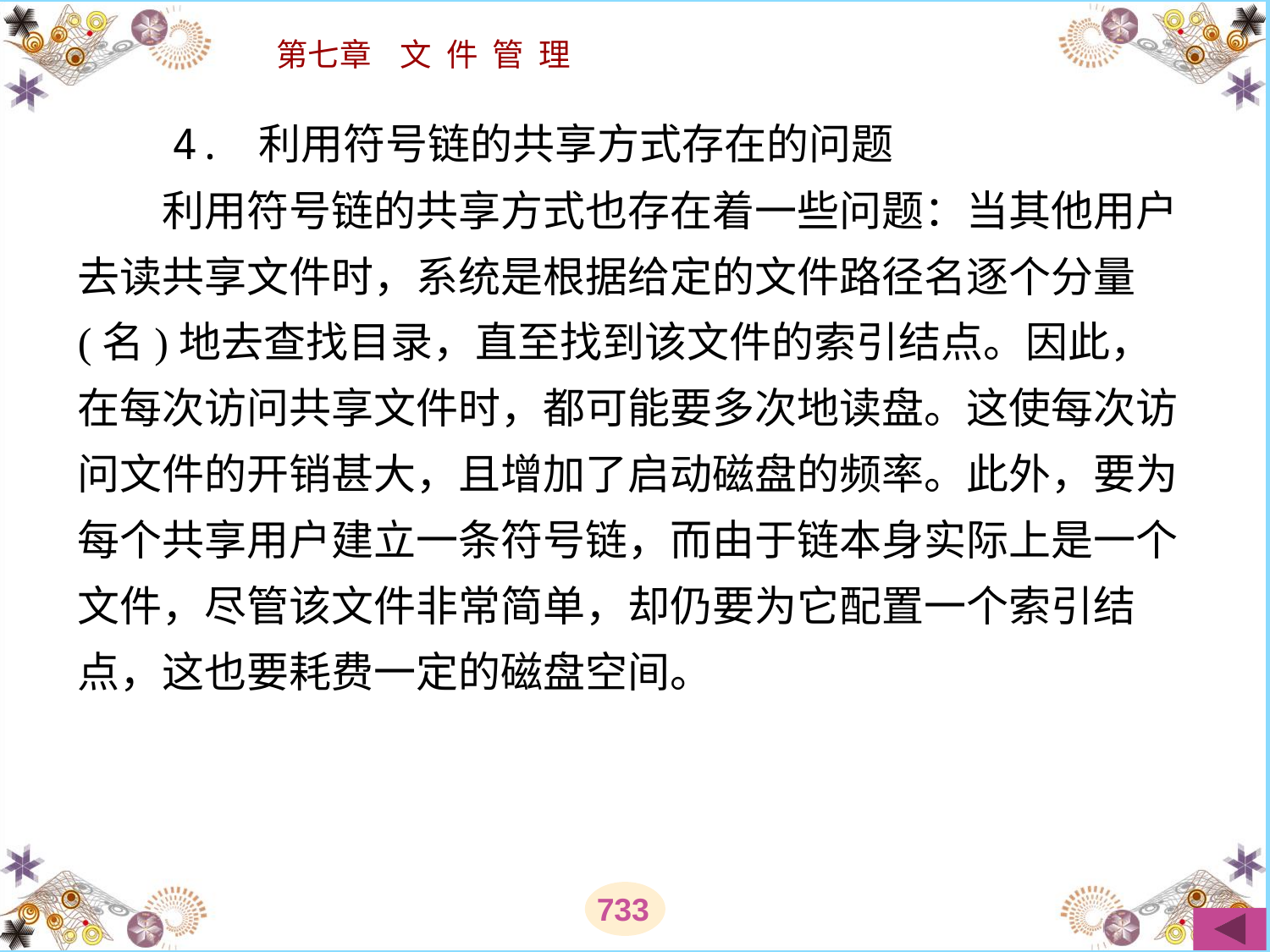

# 4. 利用符号链的共享方式存在的问题 　　利用符号链的共享方式也存在着一些问题：当其他用户去读共享文件时，系统是根据给定的文件路径名逐个分量(名)地去查找目录，直至找到该文件的索引结点。因此，在每次访问共享文件时，都可能要多次地读盘。这使每次访问文件的开销甚大，且增加了启动磁盘的频率。此外，要为每个共享用户建立一条符号链，而由于链本身实际上是一个文件，尽管该文件非常简单，却仍要为它配置一个索引结点，这也要耗费一定的磁盘空间。